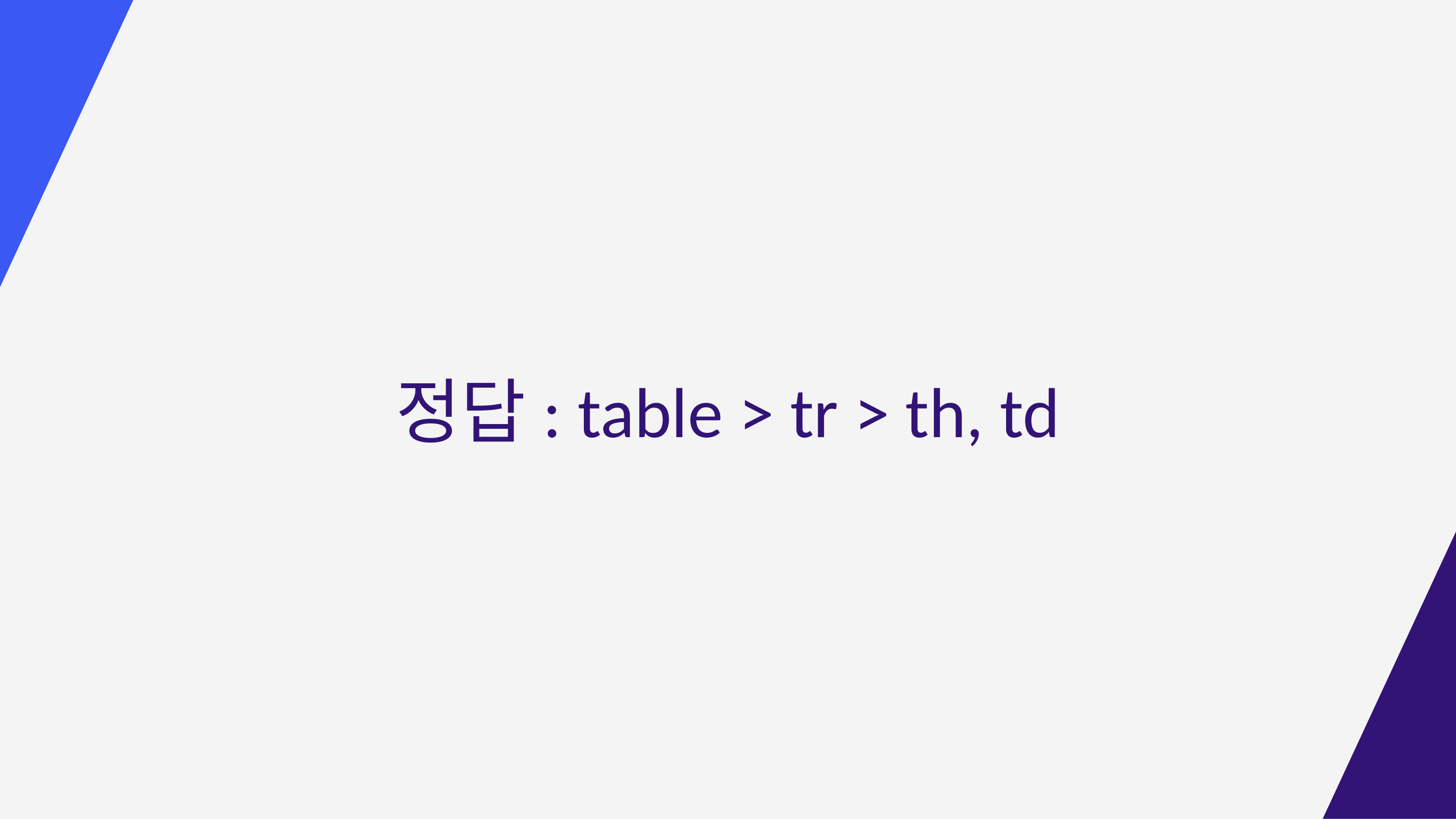

정답: table > tr > th, td